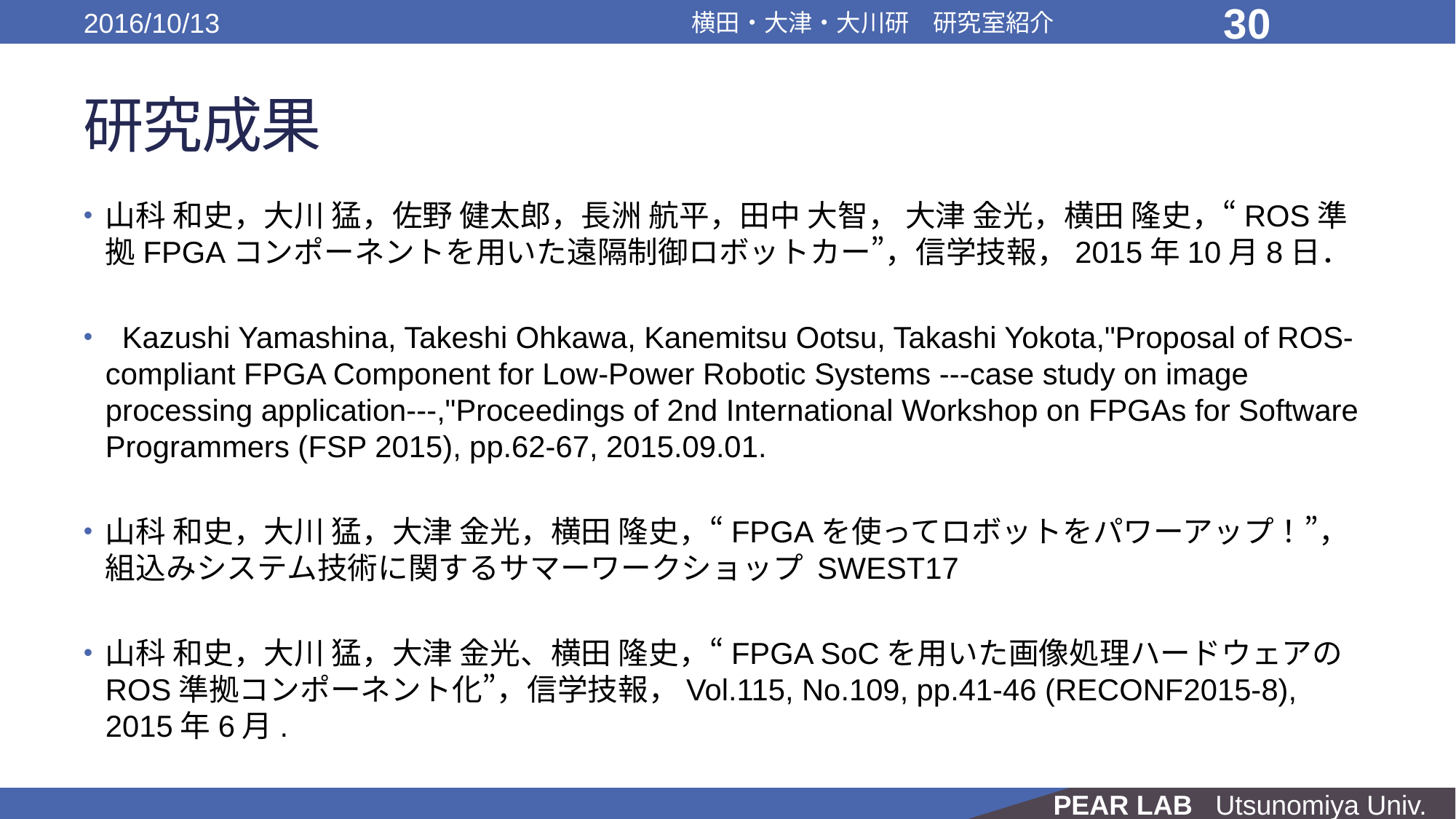

2016/10/13
横田・大津・大川研　研究室紹介
30
# 研究成果
山科 和史，大川 猛，佐野 健太郎，長洲 航平，田中 大智， 大津 金光，横田 隆史，“ROS準拠FPGAコンポーネントを用いた遠隔制御ロボットカー”，信学技報，2015年10月8日．

  Kazushi Yamashina, Takeshi Ohkawa, Kanemitsu Ootsu, Takashi Yokota,"Proposal of ROS-compliant FPGA Component for Low-Power Robotic Systems ---case study on image processing application---,"Proceedings of 2nd International Workshop on FPGAs for Software Programmers (FSP 2015), pp.62-67, 2015.09.01.

山科 和史，大川 猛，大津 金光，横田 隆史，“FPGAを使ってロボットをパワーアップ！”，
組込みシステム技術に関するサマーワークショップ SWEST17

山科 和史，大川 猛，大津 金光、横田 隆史，“FPGA SoCを用いた画像処理ハードウェアのROS準拠コンポーネント化”，信学技報，Vol.115, No.109, pp.41-46 (RECONF2015-8), 2015年6月.